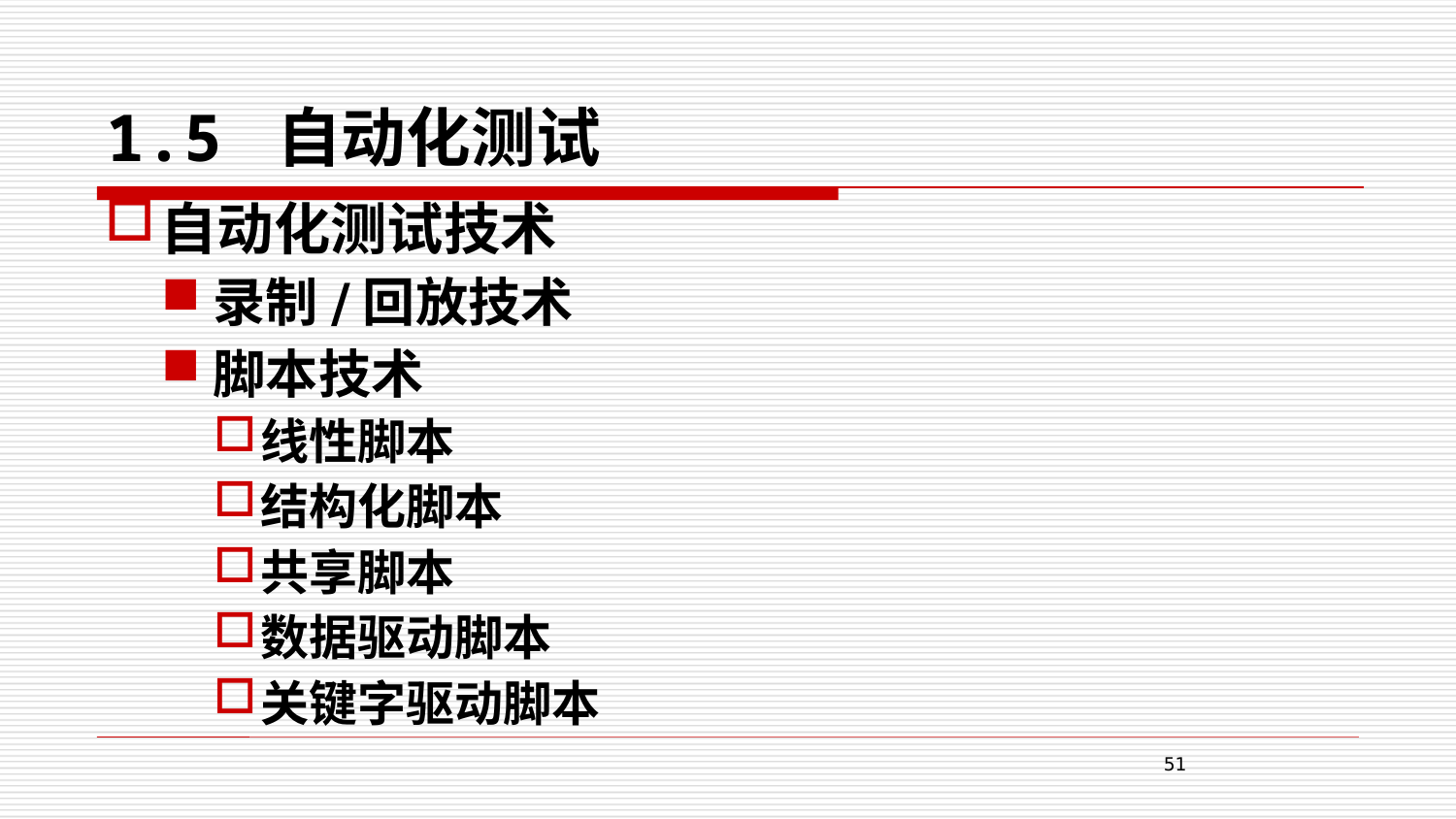

# 1.5 自动化测试
自动化测试技术
录制/回放技术
脚本技术
线性脚本
结构化脚本
共享脚本
数据驱动脚本
关键字驱动脚本
51